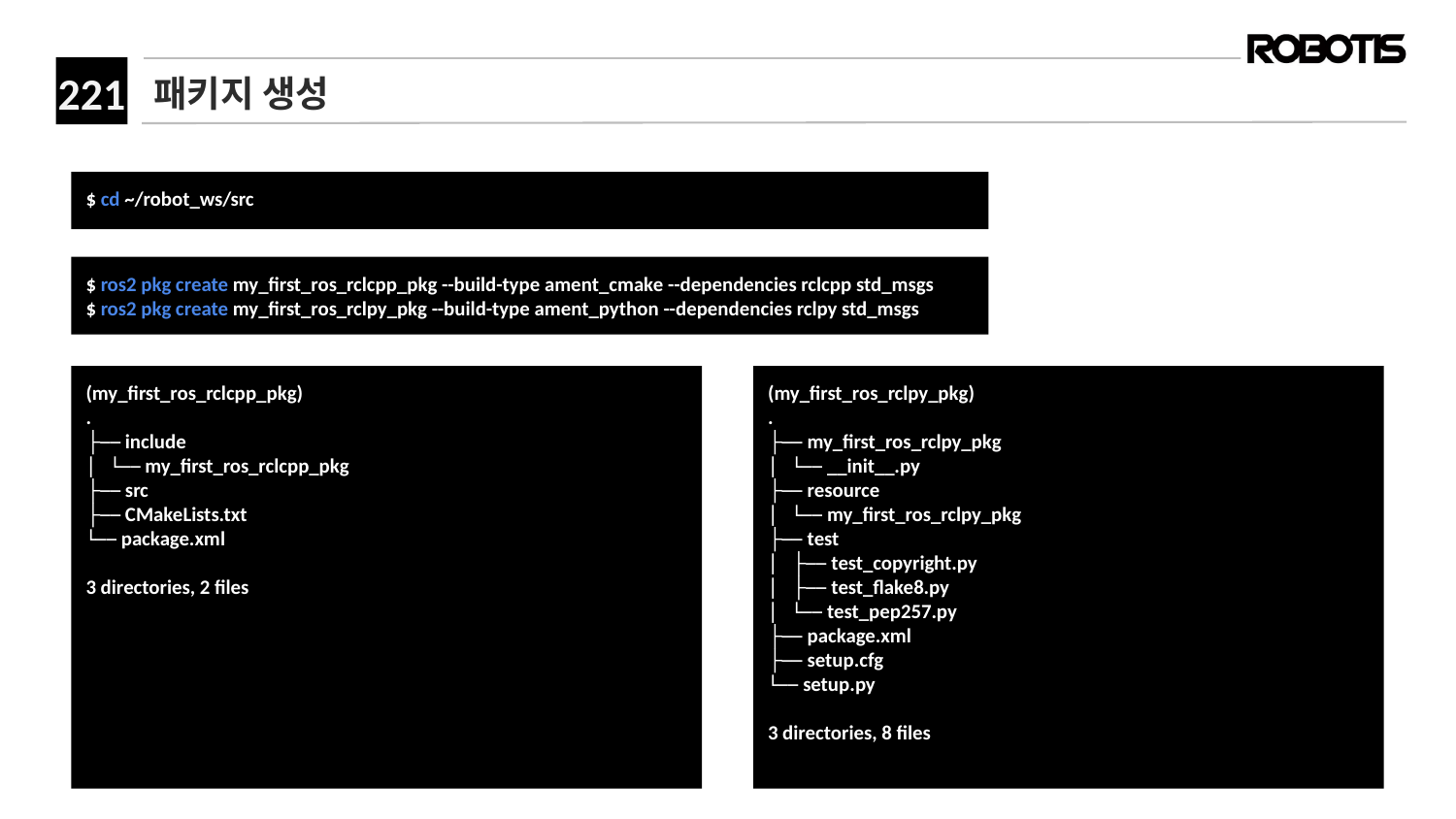

# 패키지 생성
﻿$ cd ~/robot_ws/src
﻿$ ros2 pkg create my_first_ros_rclcpp_pkg --build-type ament_cmake --dependencies rclcpp std_msgs
﻿$ ros2 pkg create my_first_ros_rclpy_pkg --build-type ament_python --dependencies rclpy std_msgs
(my_first_ros_rclcpp_pkg)
.
├── include
│   └── my_first_ros_rclcpp_pkg
├── src
├── CMakeLists.txt
└── package.xml

3 directories, 2 files

(my_first_ros_rclpy_pkg)
.
├── my_first_ros_rclpy_pkg
│   └── __init__.py
├── resource
│   └── my_first_ros_rclpy_pkg
├── test
│   ├── test_copyright.py
│   ├── test_flake8.py
│   └── test_pep257.py
├── package.xml
├── setup.cfg
└── setup.py

3 directories, 8 files